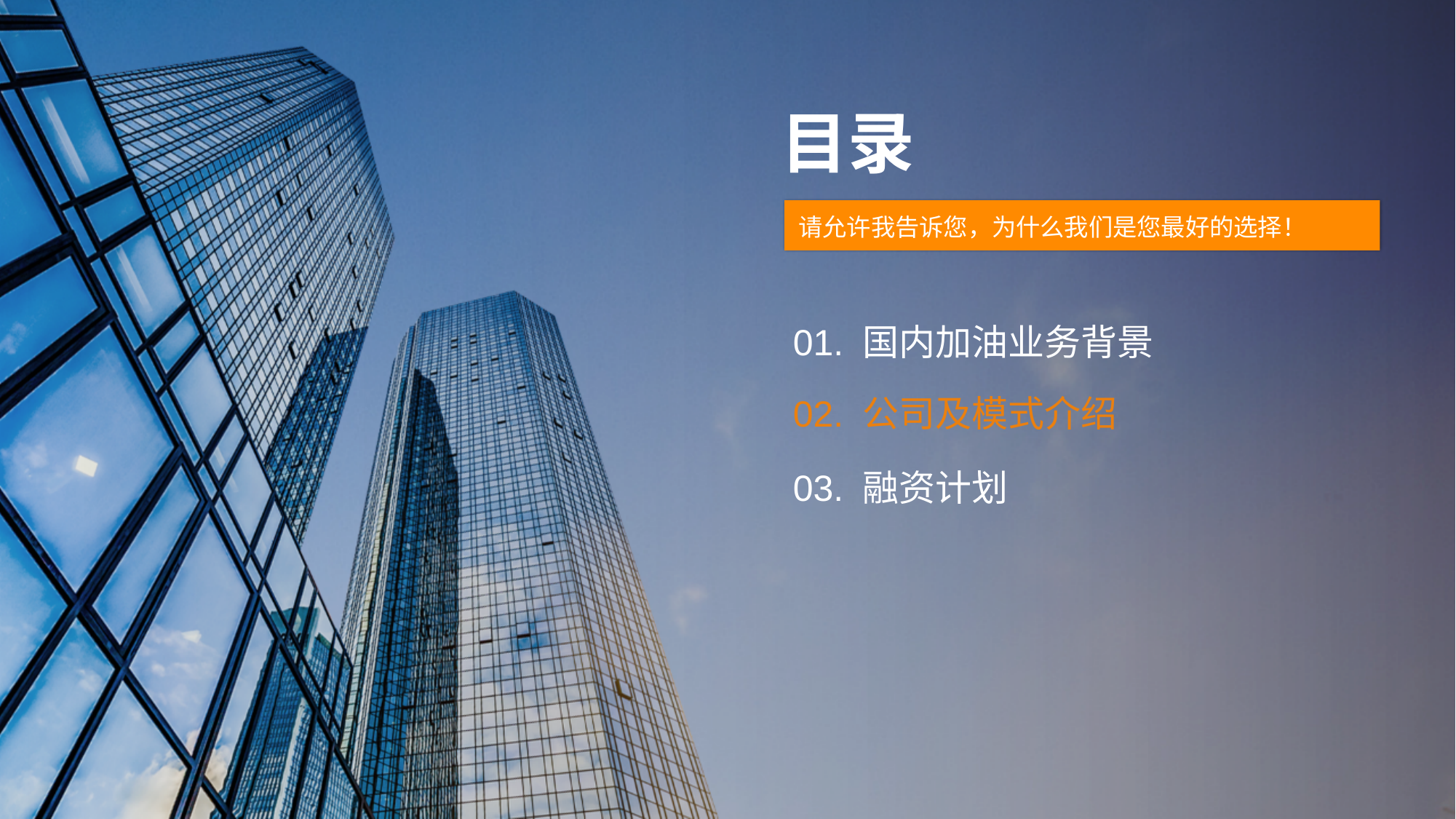

目录

请允许我告诉您，为什么我们是您最好的选择！
01. 国内加油业务背景
02. 公司及模式介绍
03. 融资计划